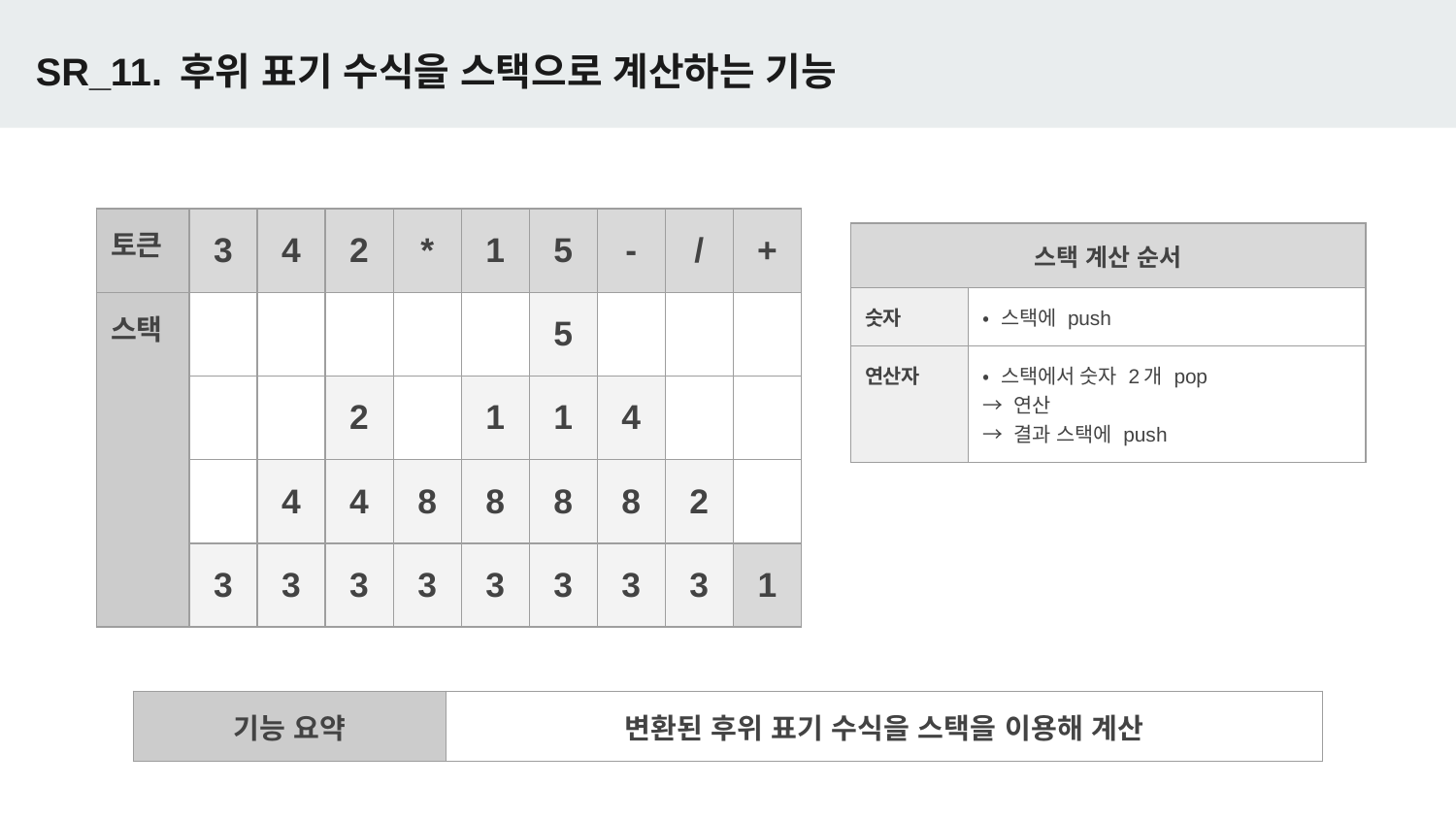

# SR_11. 후위 표기 수식을 스택으로 계산하는 기능
| 토큰 | 3 | 4 | 2 | \* | 1 | 5 | - | / | + |
| --- | --- | --- | --- | --- | --- | --- | --- | --- | --- |
| 스택 |  |  |  |  |  | 5 |  |  |  |
|  |  |  | 2 |  | 1 | 1 | 4 |  |  |
|  |  | 4 | 4 | 8 | 8 | 8 | 8 | 2 |  |
|  | 3 | 3 | 3 | 3 | 3 | 3 | 3 | 3 | 1 |
| 스택 계산 순서 |  |
| --- | --- |
| 숫자 | • 스택에 push |
| 연산자 | • 스택에서 숫자 2개 pop → 연산 → 결과 스택에 push |
| 기능 요약 | 변환된 후위 표기 수식을 스택을 이용해 계산 |
| --- | --- |